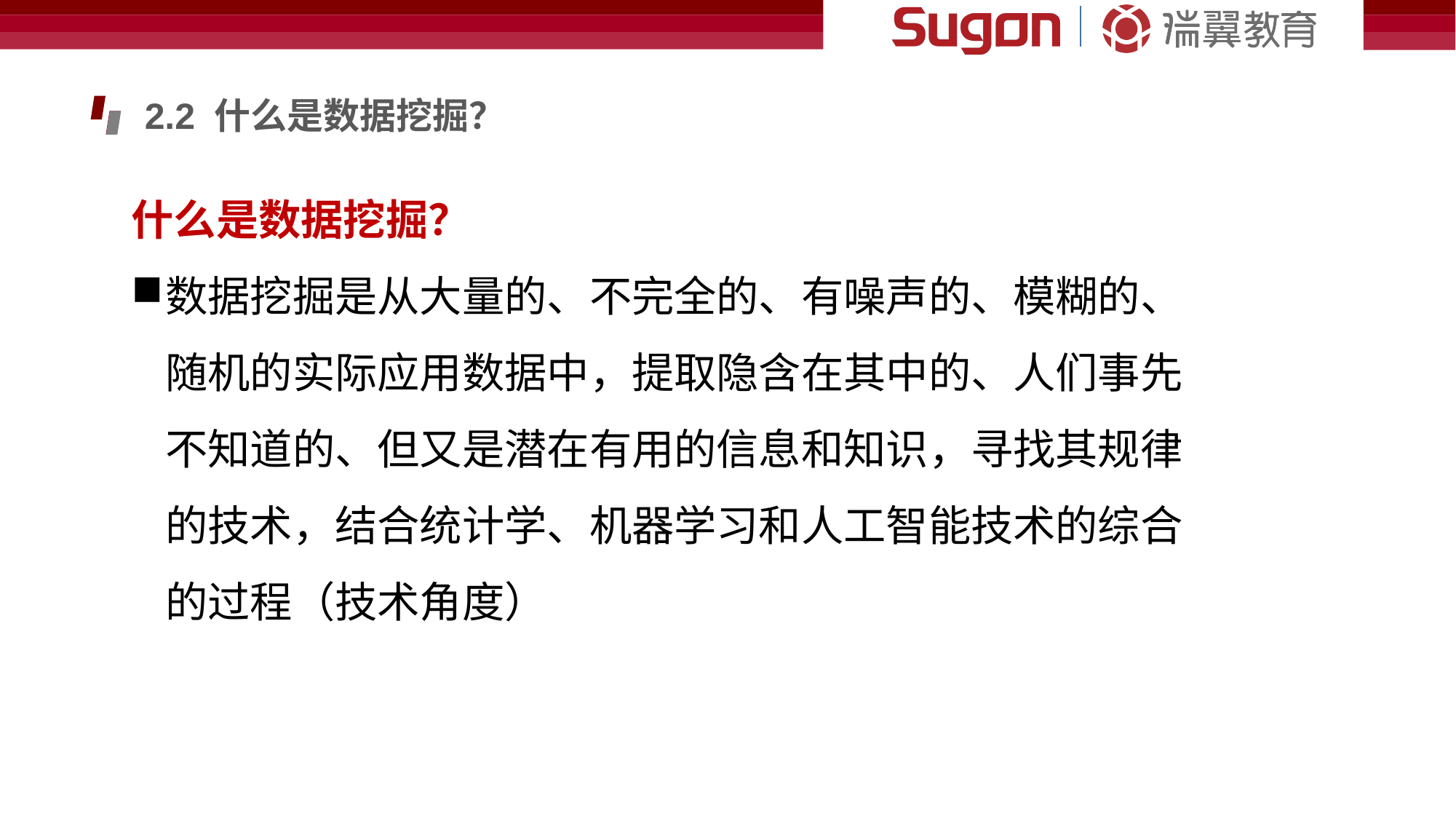

2.2 什么是数据挖掘？

什么是数据挖掘？
数据挖掘是从大量的、不完全的、有噪声的、模糊的、随机的实际应用数据中，提取隐含在其中的、人们事先不知道的、但又是潜在有用的信息和知识，寻找其规律的技术，结合统计学、机器学习和人工智能技术的综合的过程（技术角度）